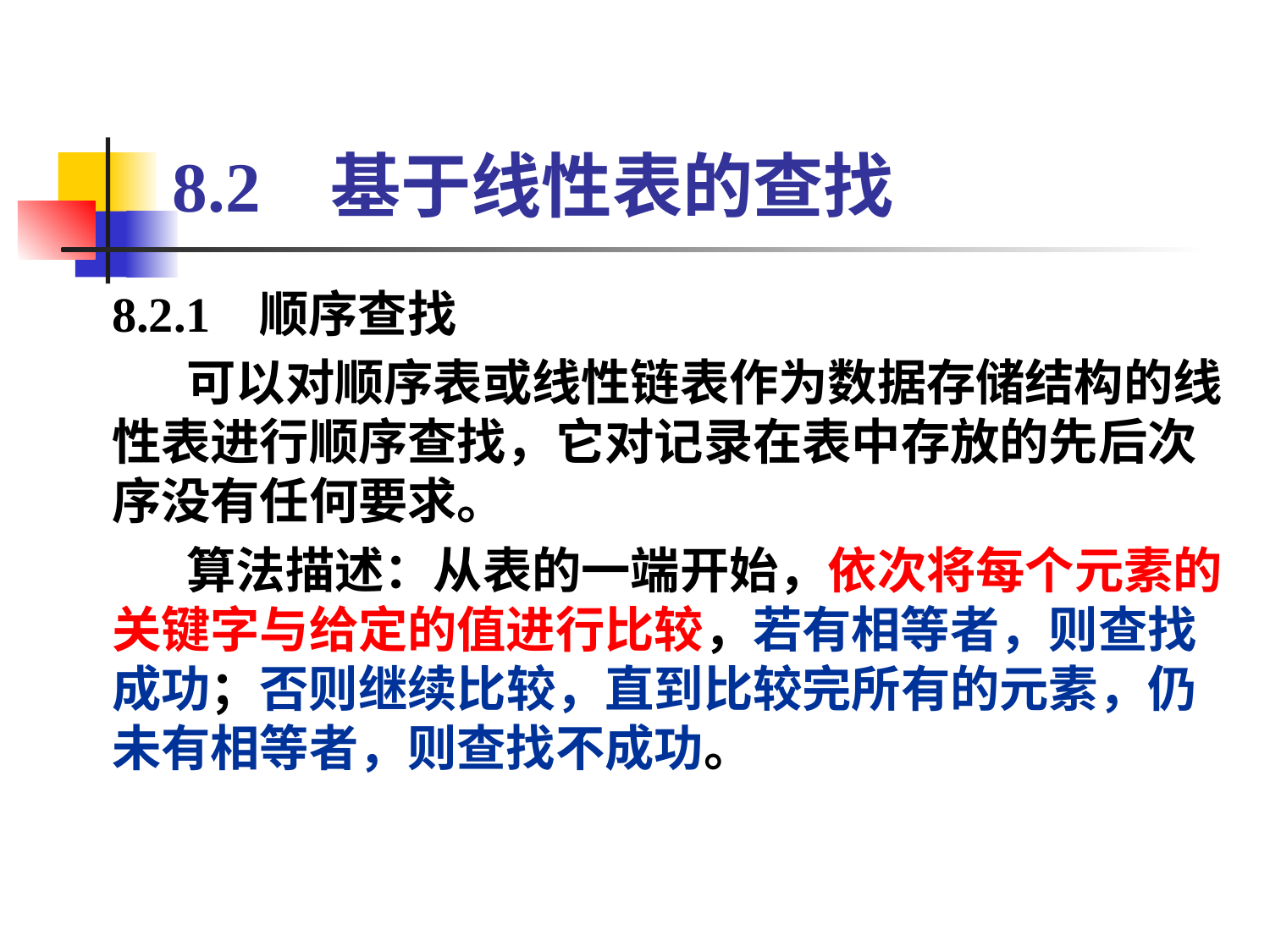

# 8.2   基于线性表的查找
8.2.1   顺序查找
可以对顺序表或线性链表作为数据存储结构的线性表进行顺序查找，它对记录在表中存放的先后次序没有任何要求。
算法描述：从表的一端开始，依次将每个元素的关键字与给定的值进行比较，若有相等者，则查找成功；否则继续比较，直到比较完所有的元素，仍未有相等者，则查找不成功。
11